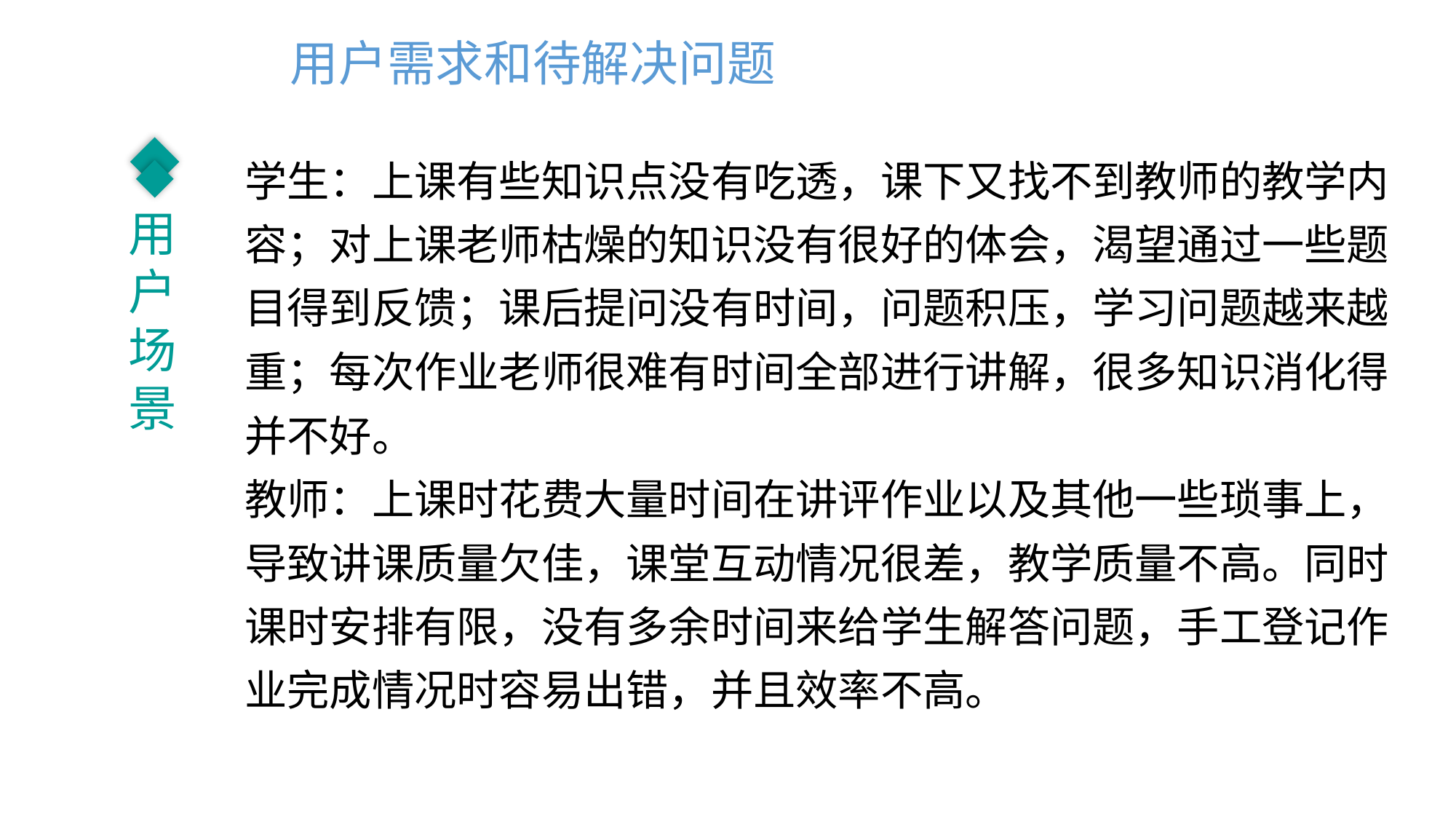

用户需求和待解决问题
学生：上课有些知识点没有吃透，课下又找不到教师的教学内容；对上课老师枯燥的知识没有很好的体会，渴望通过一些题目得到反馈；课后提问没有时间，问题积压，学习问题越来越重；每次作业老师很难有时间全部进行讲解，很多知识消化得并不好。
教师：上课时花费大量时间在讲评作业以及其他一些琐事上，导致讲课质量欠佳，课堂互动情况很差，教学质量不高。同时课时安排有限，没有多余时间来给学生解答问题，手工登记作业完成情况时容易出错，并且效率不高。

用户场景